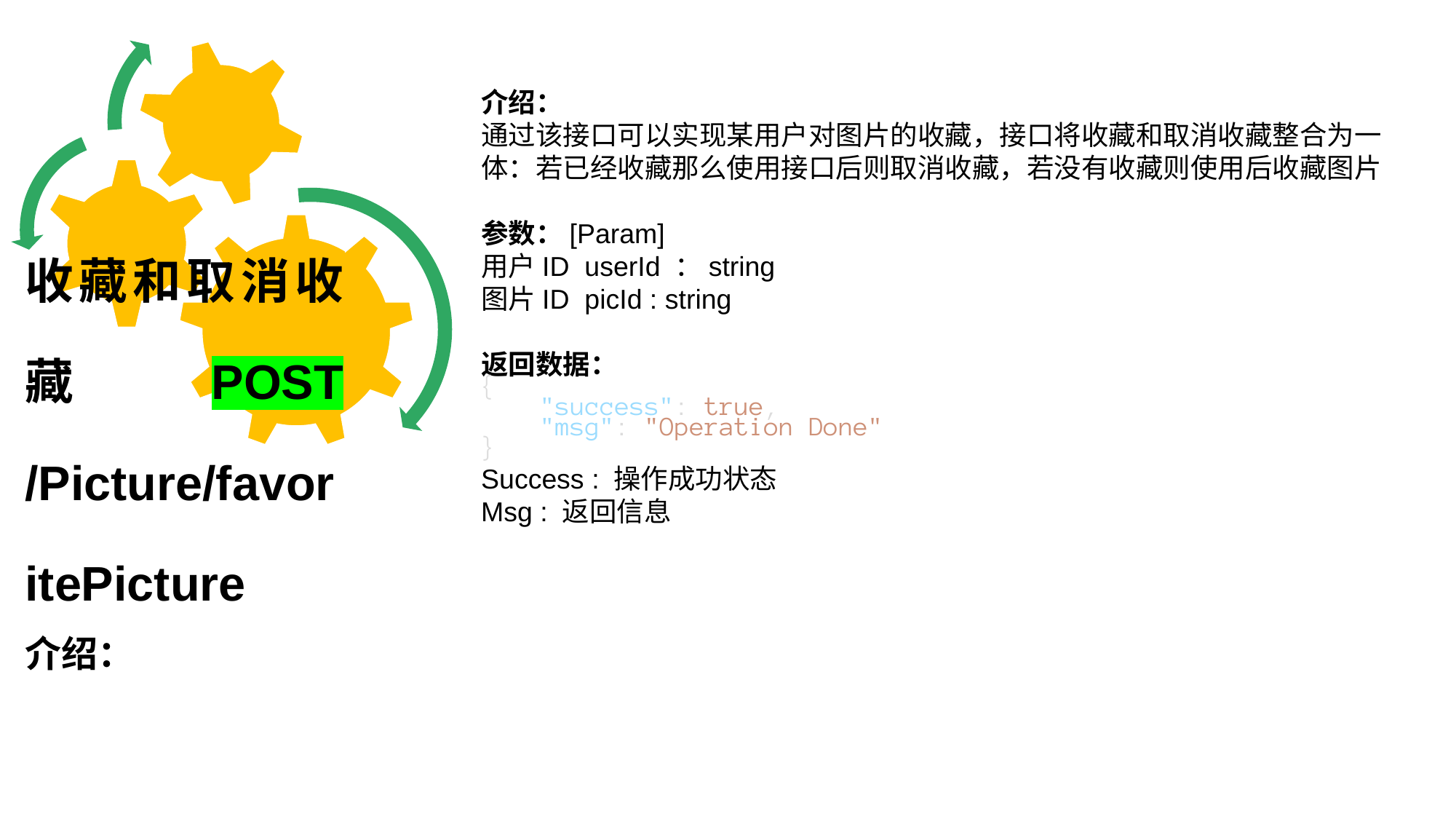

介绍：
通过该接口可以实现某用户对图片的收藏，接口将收藏和取消收藏整合为一体：若已经收藏那么使用接口后则取消收藏，若没有收藏则使用后收藏图片

参数：[Param]
用户ID  userId ：string
图片ID  picId : string

返回数据：
{
    "success": true,
    "msg": "Operation Done"
}
Success : 操作成功状态
Msg : 返回信息
收藏和取消收藏 POST /Picture/favoritePicture
介绍：